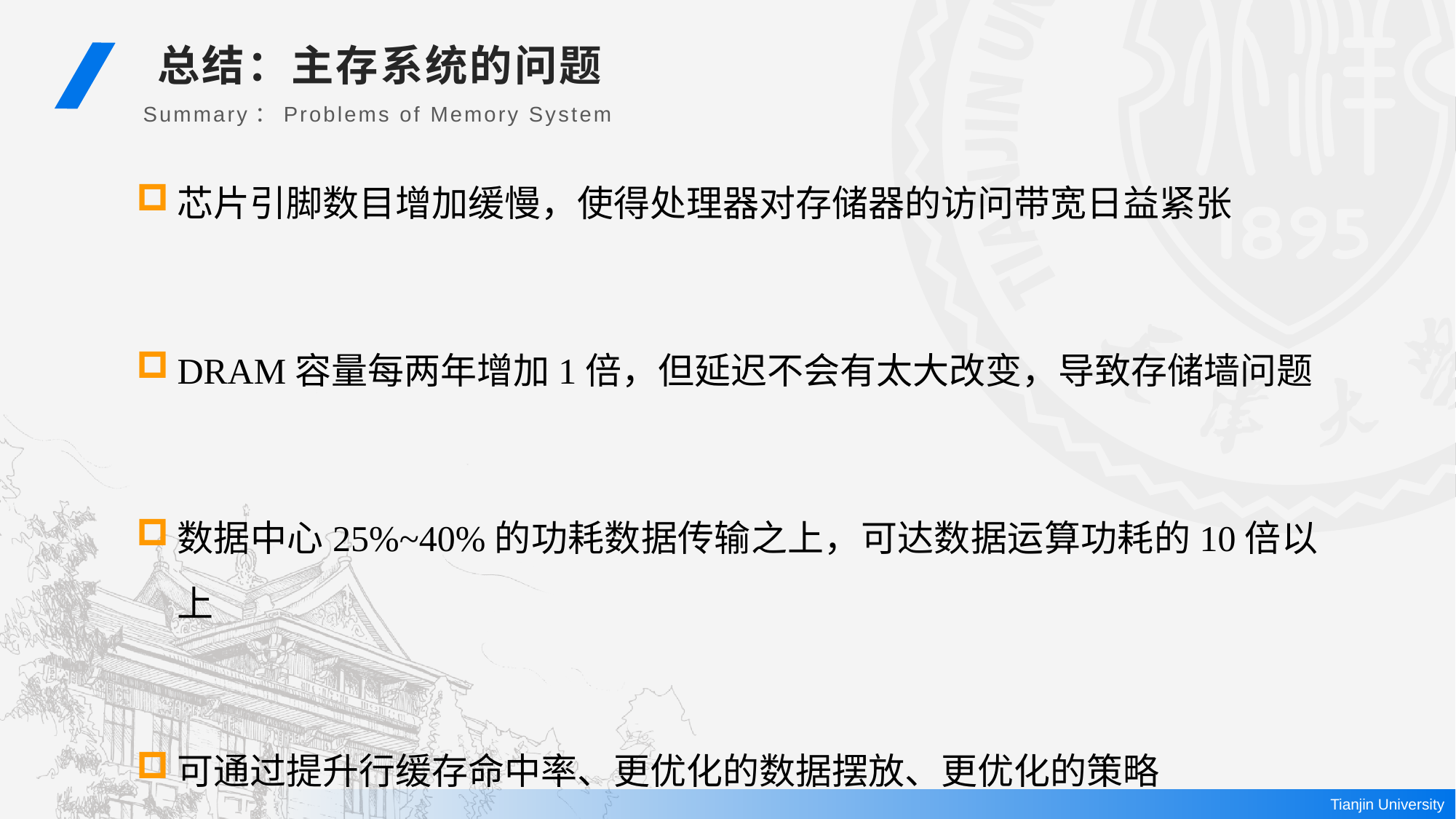

总结：主存系统的问题
Summary：Problems of Memory System
芯片引脚数目增加缓慢，使得处理器对存储器的访问带宽日益紧张

DRAM容量每两年增加1倍，但延迟不会有太大改变，导致存储墙问题

数据中心25%~40%的功耗数据传输之上，可达数据运算功耗的10倍以上

可通过提升行缓存命中率、更优化的数据摆放、更优化的策略